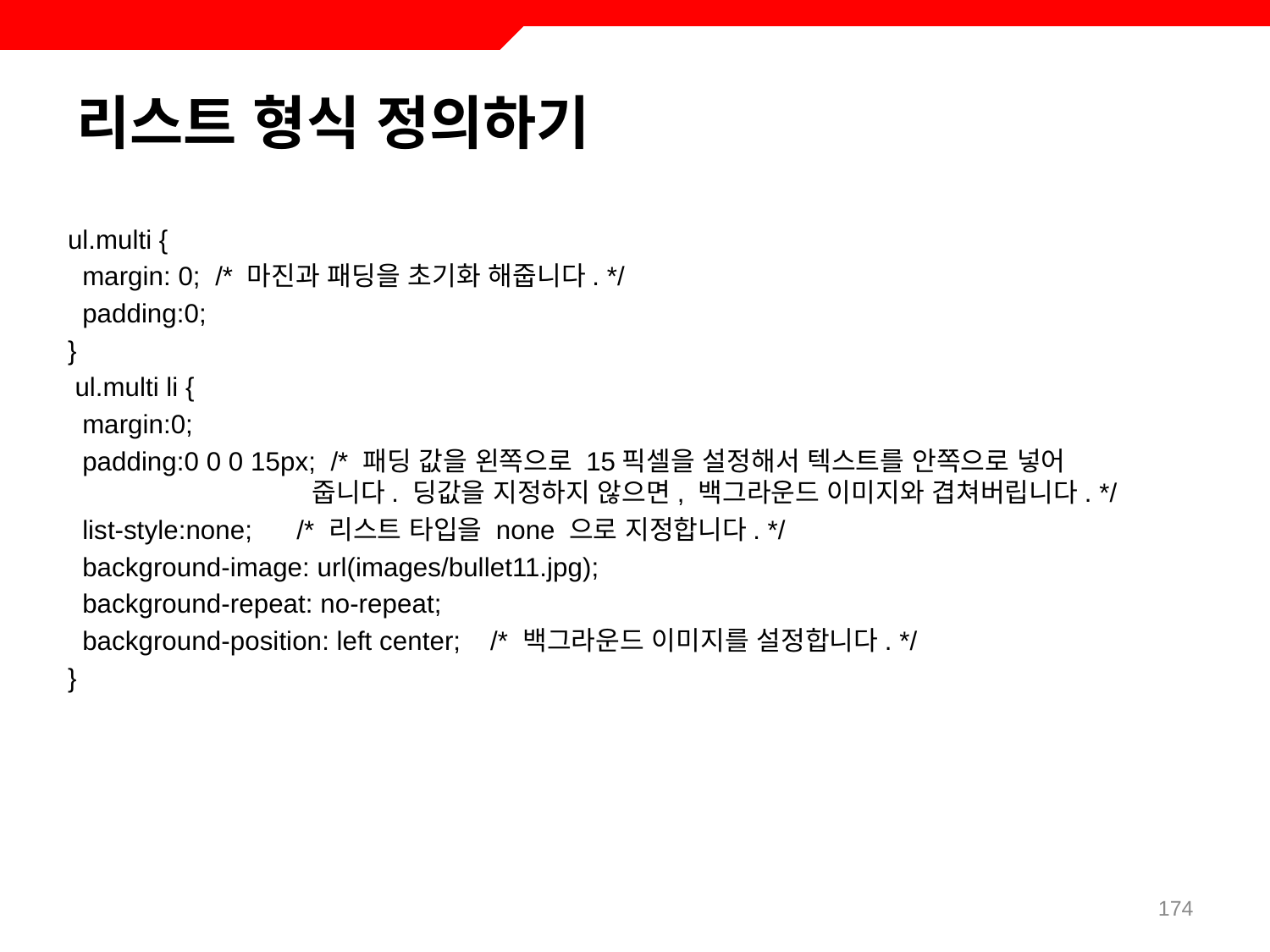

# 리스트 형식 정의하기
ul.multi {
  margin: 0;  /* 마진과 패딩을 초기화 해줍니다. */
  padding:0;
}
 ul.multi li {
  margin:0;
  padding:0 0 0 15px;  /* 패딩 값을 왼쪽으로 15픽셀을 설정해서 텍스트를 안쪽으로 넣어
                                 줍니다. 딩값을 지정하지 않으면, 백그라운드 이미지와 겹쳐버립니다. */
  list-style:none;      /* 리스트 타입을 none 으로 지정합니다. */
  background-image: url(images/bullet11.jpg);
  background-repeat: no-repeat;
  background-position: left center;    /* 백그라운드 이미지를 설정합니다. */
}

174